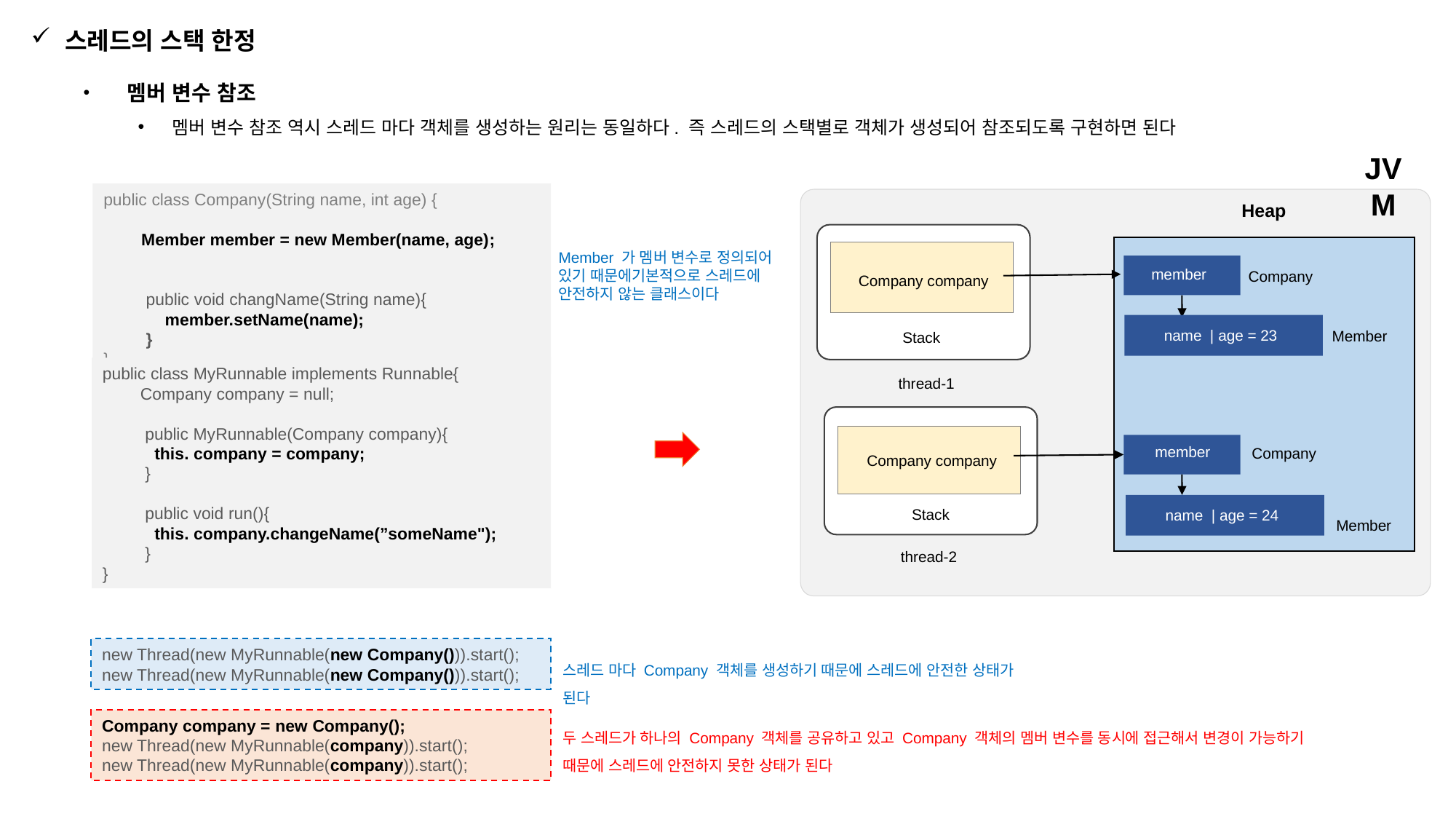

스레드의 스택 한정
 멤버 변수 참조
멤버 변수 참조 역시 스레드 마다 객체를 생성하는 원리는 동일하다. 즉 스레드의 스택별로 객체가 생성되어 참조되도록 구현하면 된다
JVM
public class Company(String name, int age) {

        Member member = new Member(name, age);

         public void changName(String name){
             member.setName(name);
         }
}

Heap

Member 가 멤버 변수로 정의되어 있기 때문에기본적으로 스레드에 안전하지 않는 클래스이다

Company company
member
Company

name  | age = 23
Member
Stack
public class MyRunnable implements Runnable{
        Company company = null;

         public MyRunnable(Company company){
           this. company = company;
         }

         public void run(){
           this. company.changeName(”someName");
         }
}
thread-1

Company company
member
Company

Stack
name  | age = 24
Member
thread-2
new Thread(new MyRunnable(new Company())).start();
new Thread(new MyRunnable(new Company())).start();
스레드 마다 Company 객체를 생성하기 때문에 스레드에 안전한 상태가 된다
Company company = new Company();
new Thread(new MyRunnable(company)).start();
new Thread(new MyRunnable(company)).start();
두 스레드가 하나의 Company 객체를 공유하고 있고 Company 객체의 멤버 변수를 동시에 접근해서 변경이 가능하기 때문에 스레드에 안전하지 못한 상태가 된다